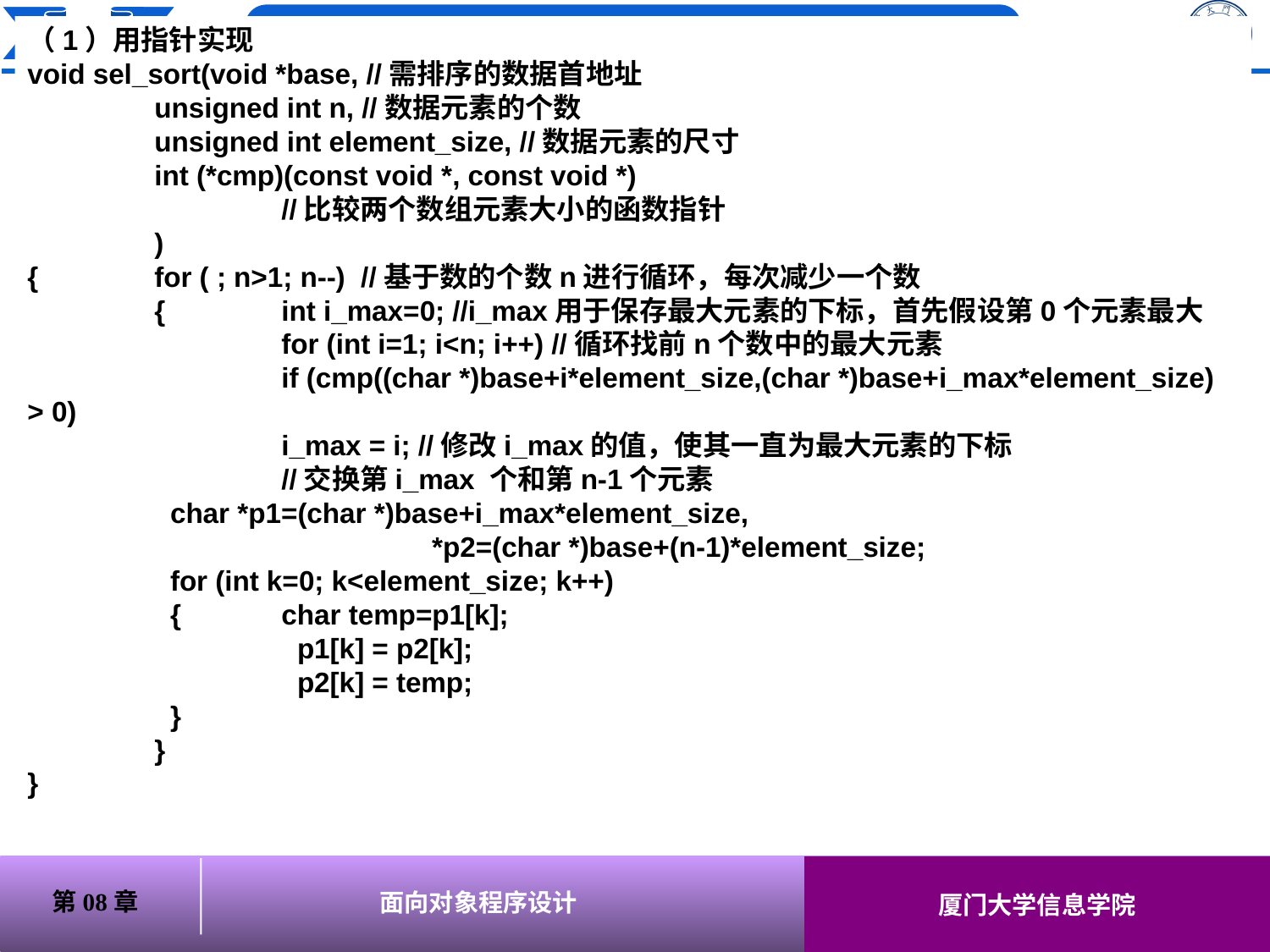

（1）用指针实现
void sel_sort(void *base, //需排序的数据首地址
	unsigned int n, //数据元素的个数
	unsigned int element_size, //数据元素的尺寸
	int (*cmp)(const void *, const void *)
		//比较两个数组元素大小的函数指针
	)
{	for ( ; n>1; n--)  //基于数的个数n进行循环，每次减少一个数
	{	int i_max=0; //i_max用于保存最大元素的下标，首先假设第0个元素最大
		for (int i=1; i<n; i++) //循环找前n个数中的最大元素
		if (cmp((char *)base+i*element_size,(char *)base+i_max*element_size) > 0)
		i_max = i; //修改i_max的值，使其一直为最大元素的下标
		//交换第i_max 个和第n-1个元素
	  char *p1=(char *)base+i_max*element_size,
			   *p2=(char *)base+(n-1)*element_size;
	  for (int k=0; k<element_size; k++)
	  {	char temp=p1[k];
		  p1[k] = p2[k];
		  p2[k] = temp;
	  }
	}
}
70